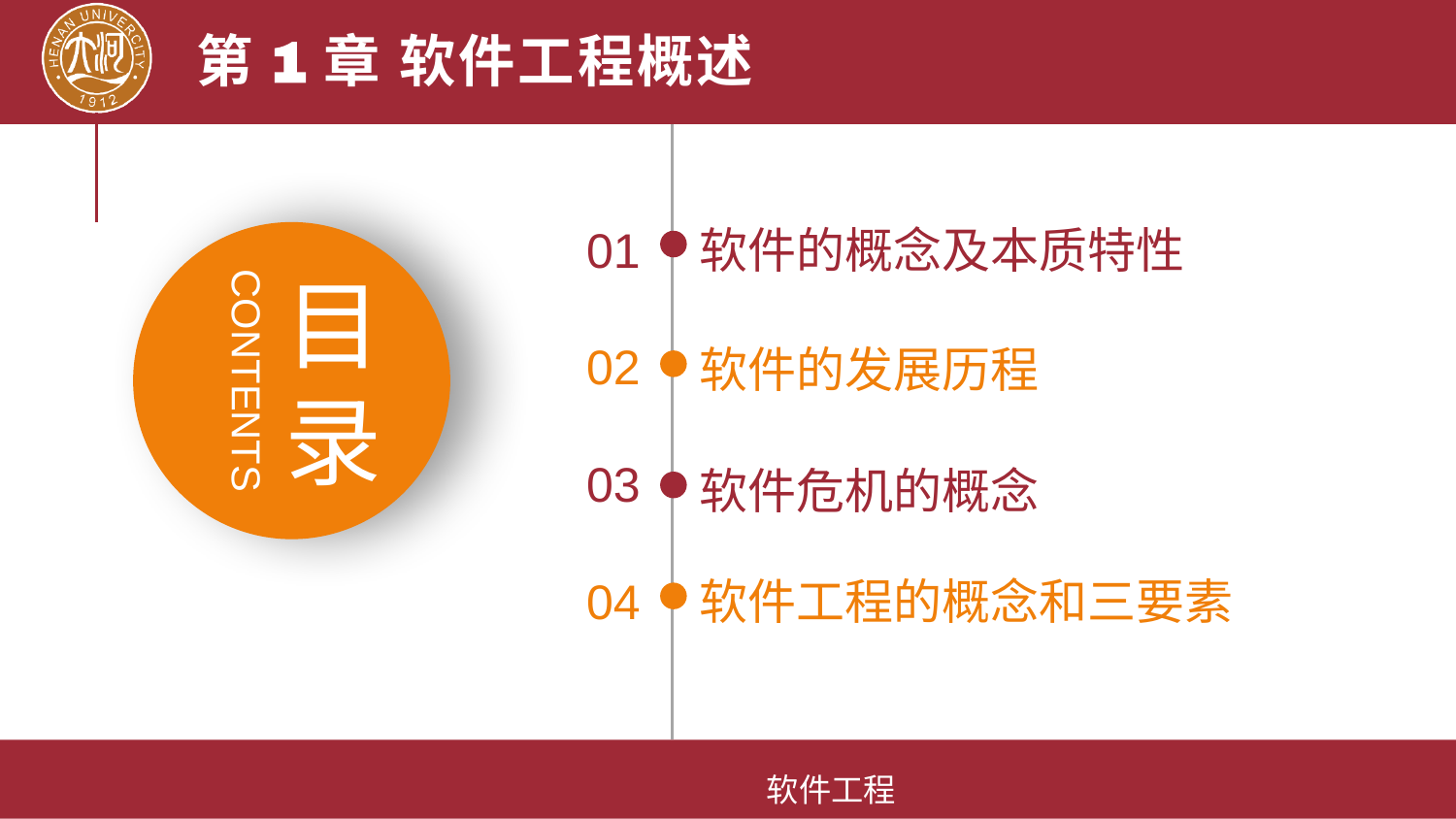

第1章 软件工程概述
01
软件的概念及本质特性

02
软件的发展历程

03
软件危机的概念

04
软件工程的概念和三要素

软件工程
6